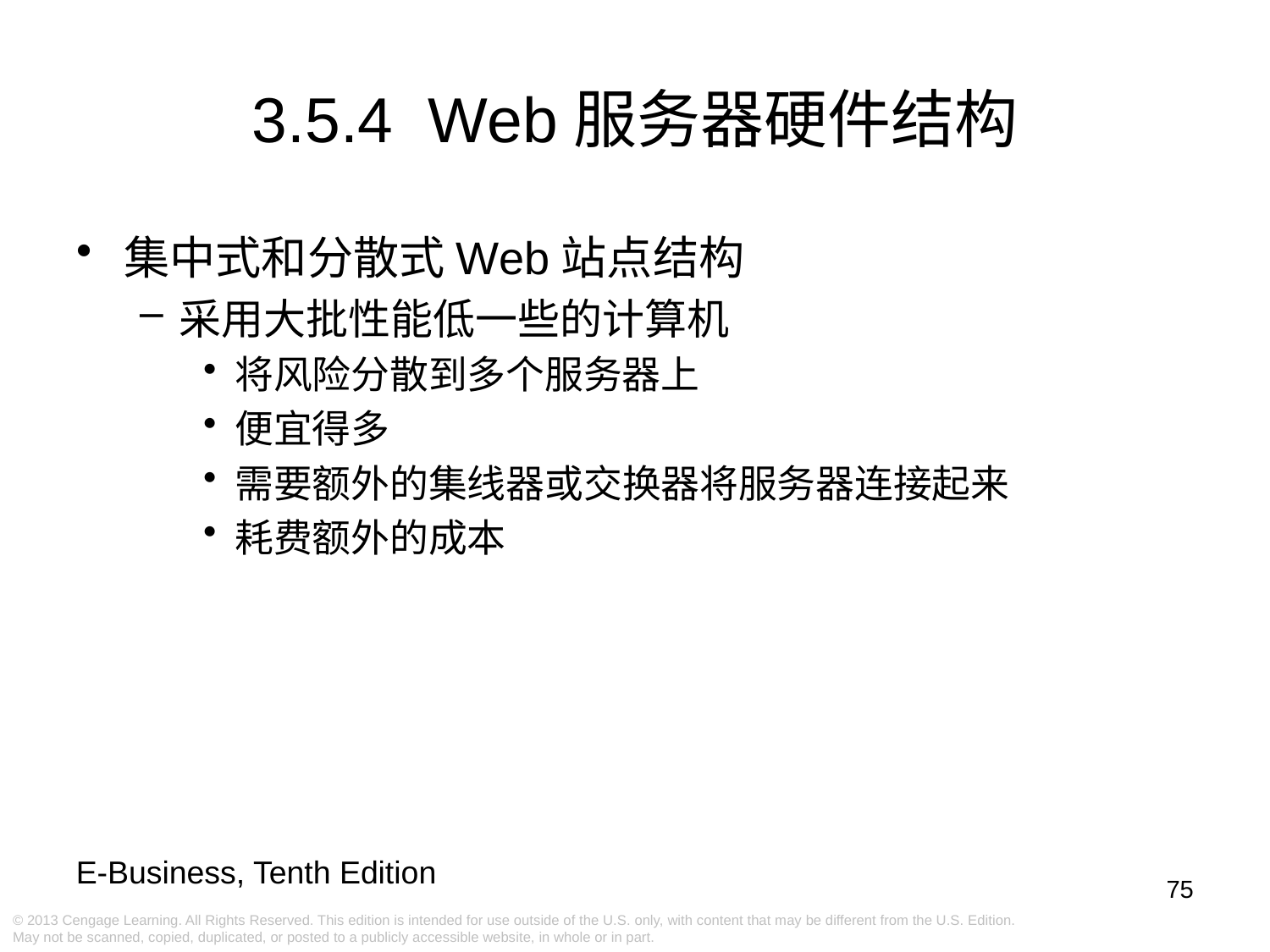

# 3.5.4  Web服务器硬件结构
集中式和分散式Web站点结构
采用大批性能低一些的计算机
将风险分散到多个服务器上
便宜得多
需要额外的集线器或交换器将服务器连接起来
耗费额外的成本
75